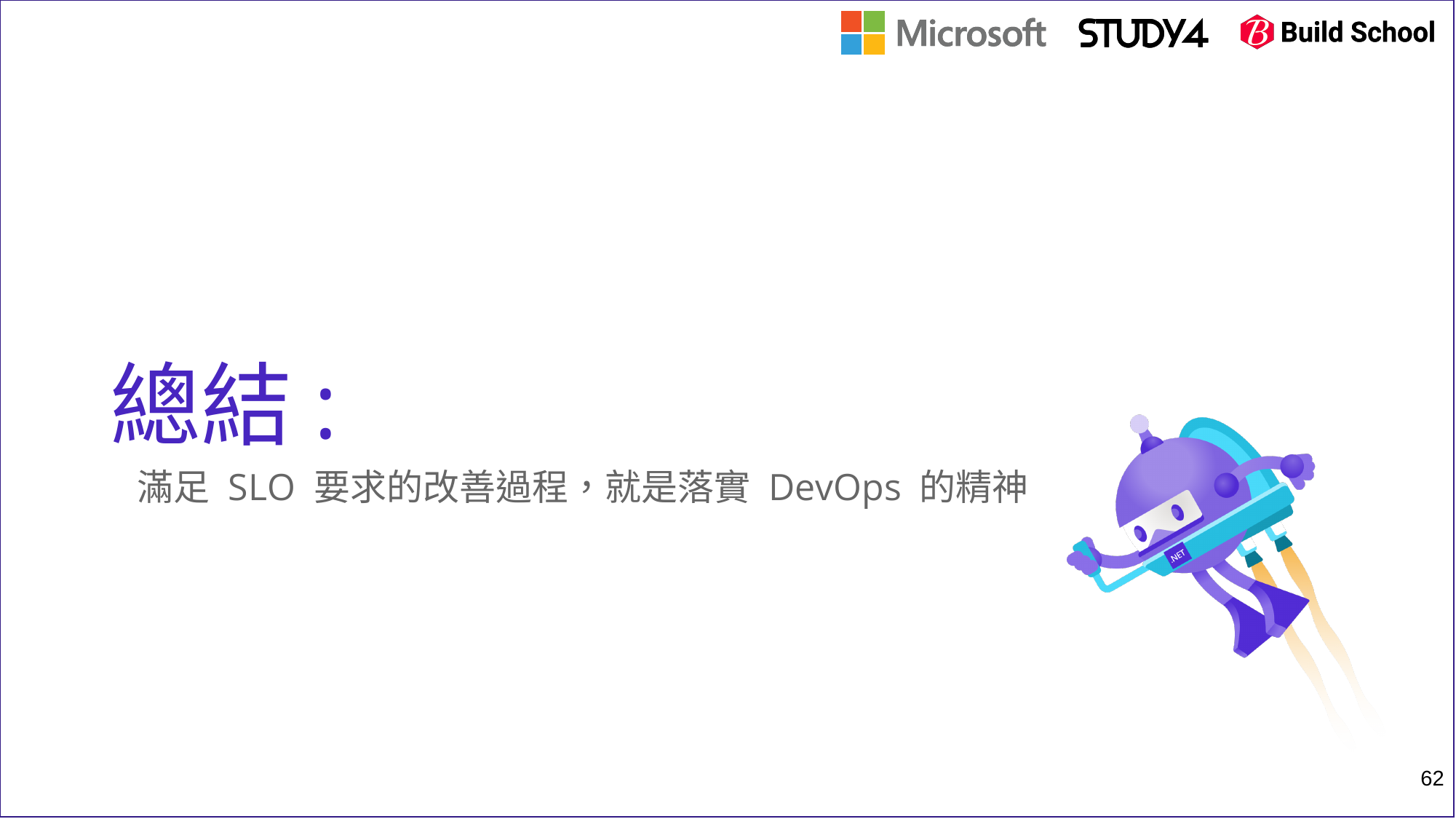

# 總結:
滿足 SLO 要求的改善過程，就是落實 DevOps 的精神
62